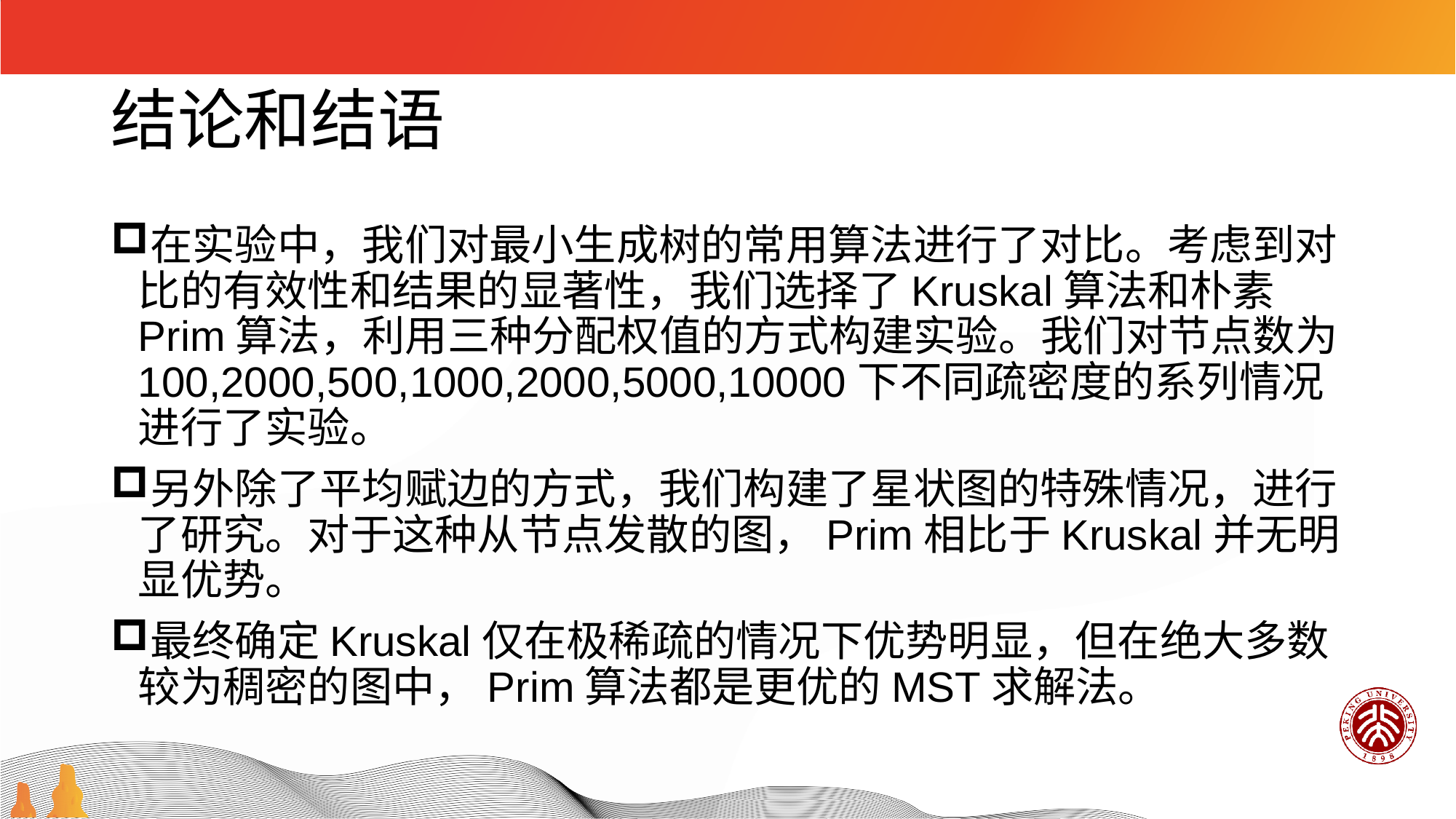

# 结论和结语
在实验中，我们对最小生成树的常用算法进行了对比。考虑到对比的有效性和结果的显著性，我们选择了Kruskal算法和朴素Prim算法，利用三种分配权值的方式构建实验。我们对节点数为100,2000,500,1000,2000,5000,10000下不同疏密度的系列情况进行了实验。
另外除了平均赋边的方式，我们构建了星状图的特殊情况，进行了研究。对于这种从节点发散的图，Prim相比于Kruskal并无明显优势。
最终确定Kruskal仅在极稀疏的情况下优势明显，但在绝大多数较为稠密的图中，Prim算法都是更优的MST求解法。